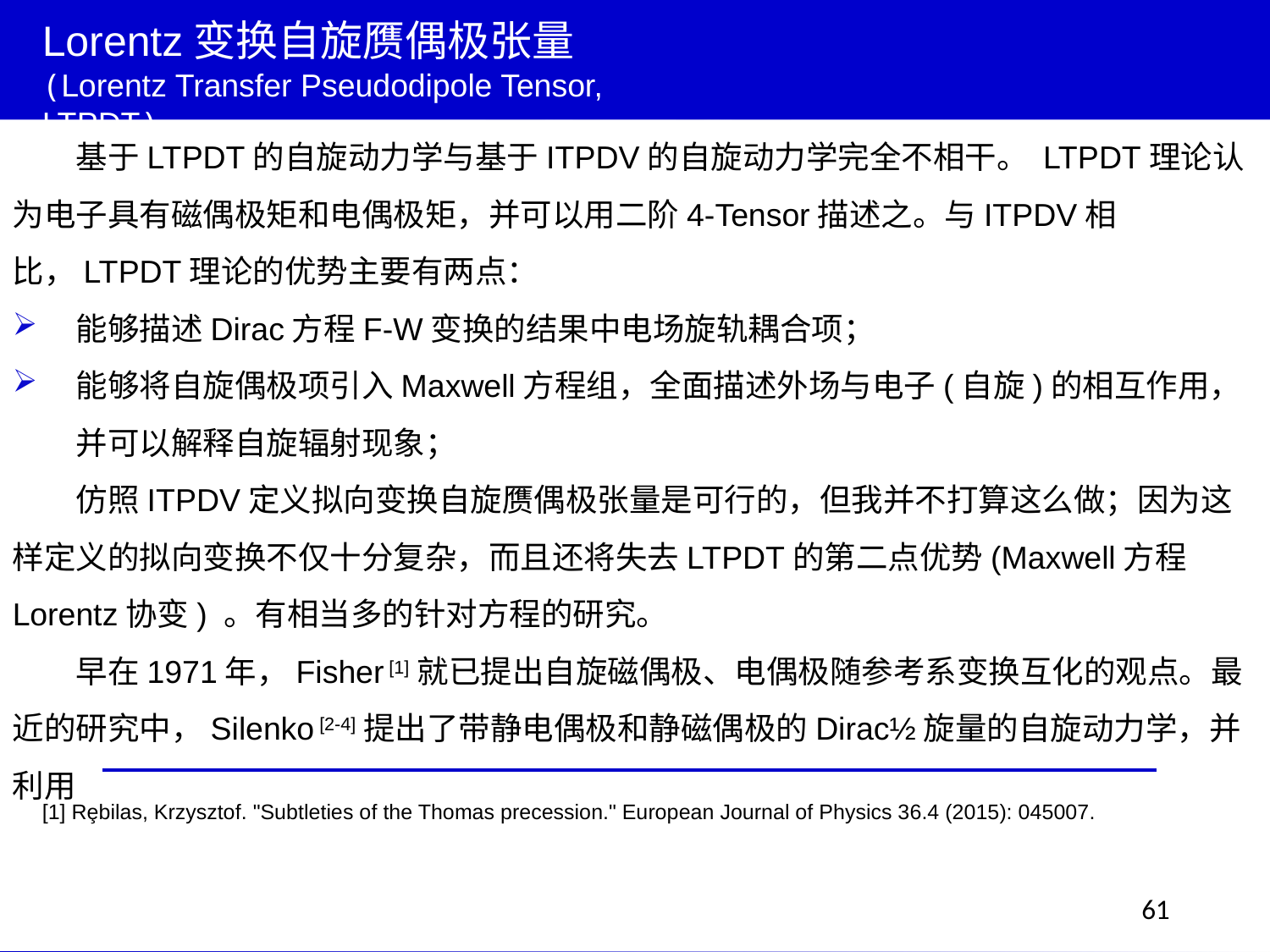

Lorentz变换自旋赝偶极张量
(Lorentz Transfer Pseudodipole Tensor, LTPDT)
基于LTPDT的自旋动力学与基于ITPDV的自旋动力学完全不相干。 LTPDT理论认为电子具有磁偶极矩和电偶极矩，并可以用二阶4-Tensor描述之。与ITPDV相比，LTPDT理论的优势主要有两点：
能够描述Dirac方程F-W变换的结果中电场旋轨耦合项；
能够将自旋偶极项引入Maxwell方程组，全面描述外场与电子(自旋)的相互作用，并可以解释自旋辐射现象；
仿照ITPDV定义拟向变换自旋赝偶极张量是可行的，但我并不打算这么做；因为这样定义的拟向变换不仅十分复杂，而且还将失去LTPDT的第二点优势(Maxwell方程Lorentz协变) 。有相当多的针对方程的研究。
早在1971年，Fisher [1]就已提出自旋磁偶极、电偶极随参考系变换互化的观点。最近的研究中，Silenko [2-4]提出了带静电偶极和静磁偶极的Dirac½旋量的自旋动力学，并利用
[1] Rȩbilas, Krzysztof. "Subtleties of the Thomas precession." European Journal of Physics 36.4 (2015): 045007.
61